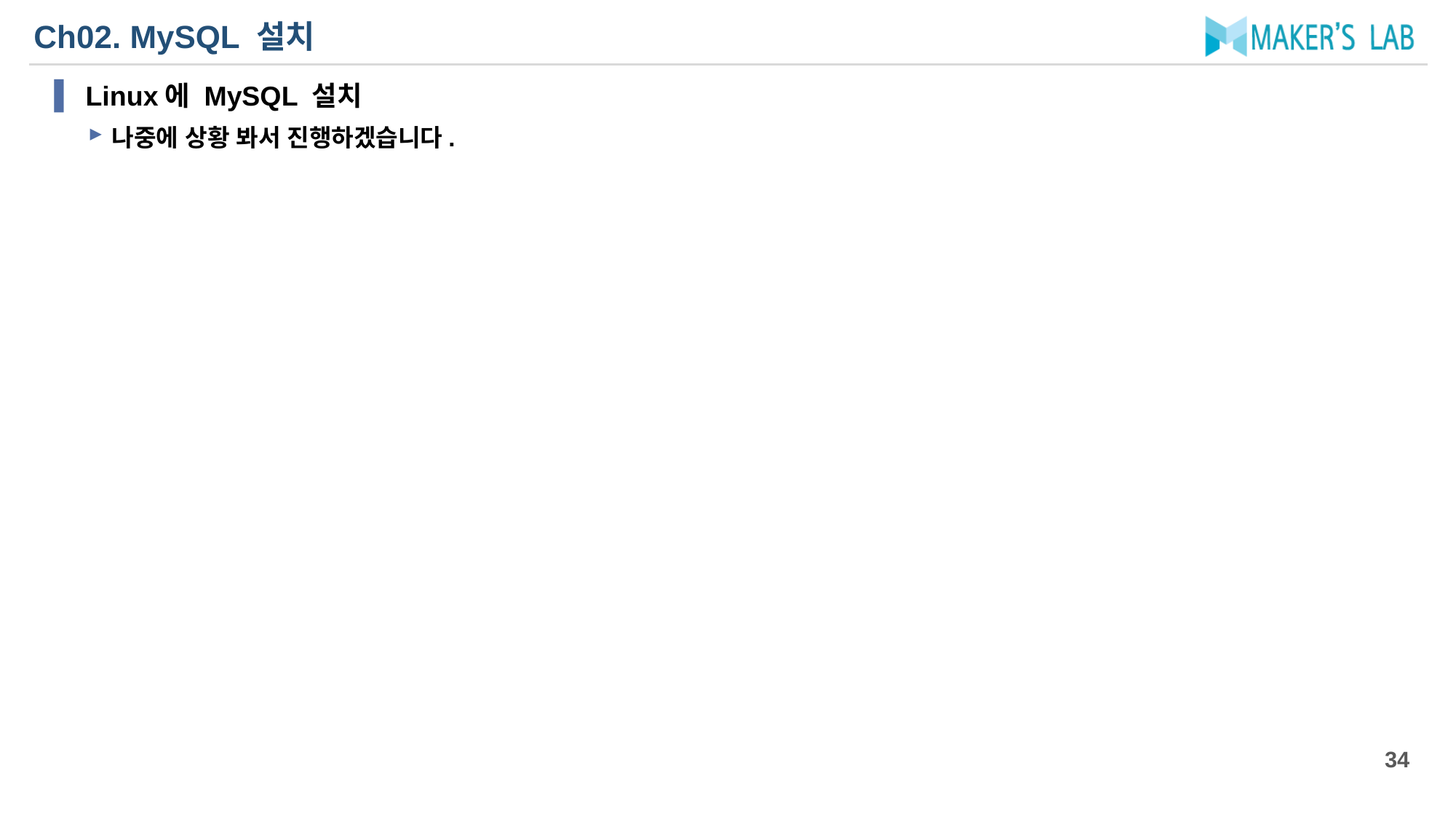

# Ch02. MySQL 설치
Linux에 MySQL 설치
나중에 상황 봐서 진행하겠습니다.
34